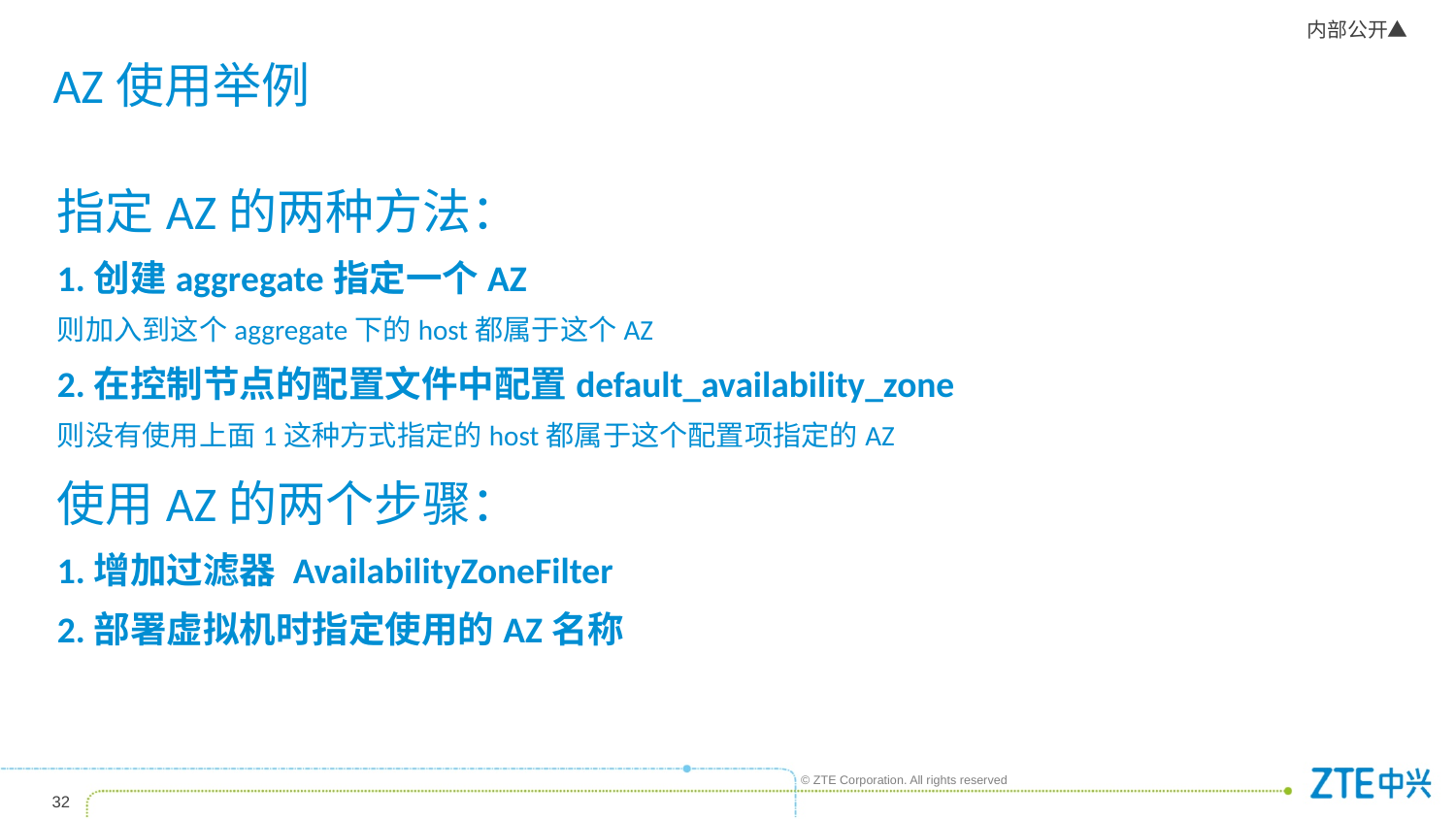

# AZ使用举例
指定AZ的两种方法：
1.创建aggregate指定一个AZ
则加入到这个aggregate下的host都属于这个AZ
2.在控制节点的配置文件中配置default_availability_zone
则没有使用上面1这种方式指定的host都属于这个配置项指定的AZ
使用AZ的两个步骤：
1.增加过滤器 AvailabilityZoneFilter
2.部署虚拟机时指定使用的AZ名称